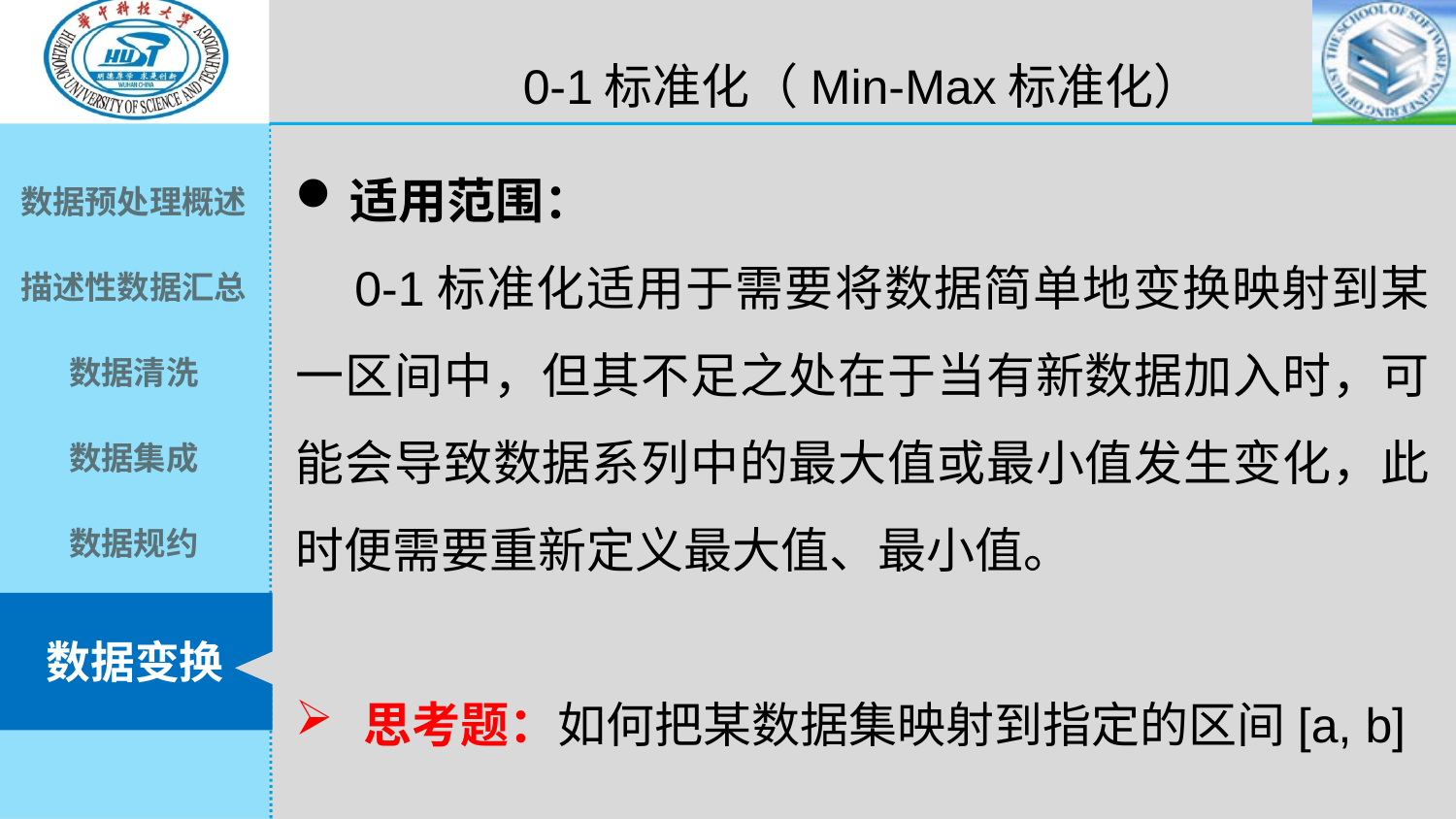

0-1标准化（Min-Max标准化）
适用范围：
    0-1标准化适用于需要将数据简单地变换映射到某 一区间中，但其不足之处在于当有新数据加入时，可能会导致数据系列中的最大值或最小值发生变化，此时便需要重新定义最大值、最小值。

 思考题：如何把某数据集映射到指定的区间[a, b]